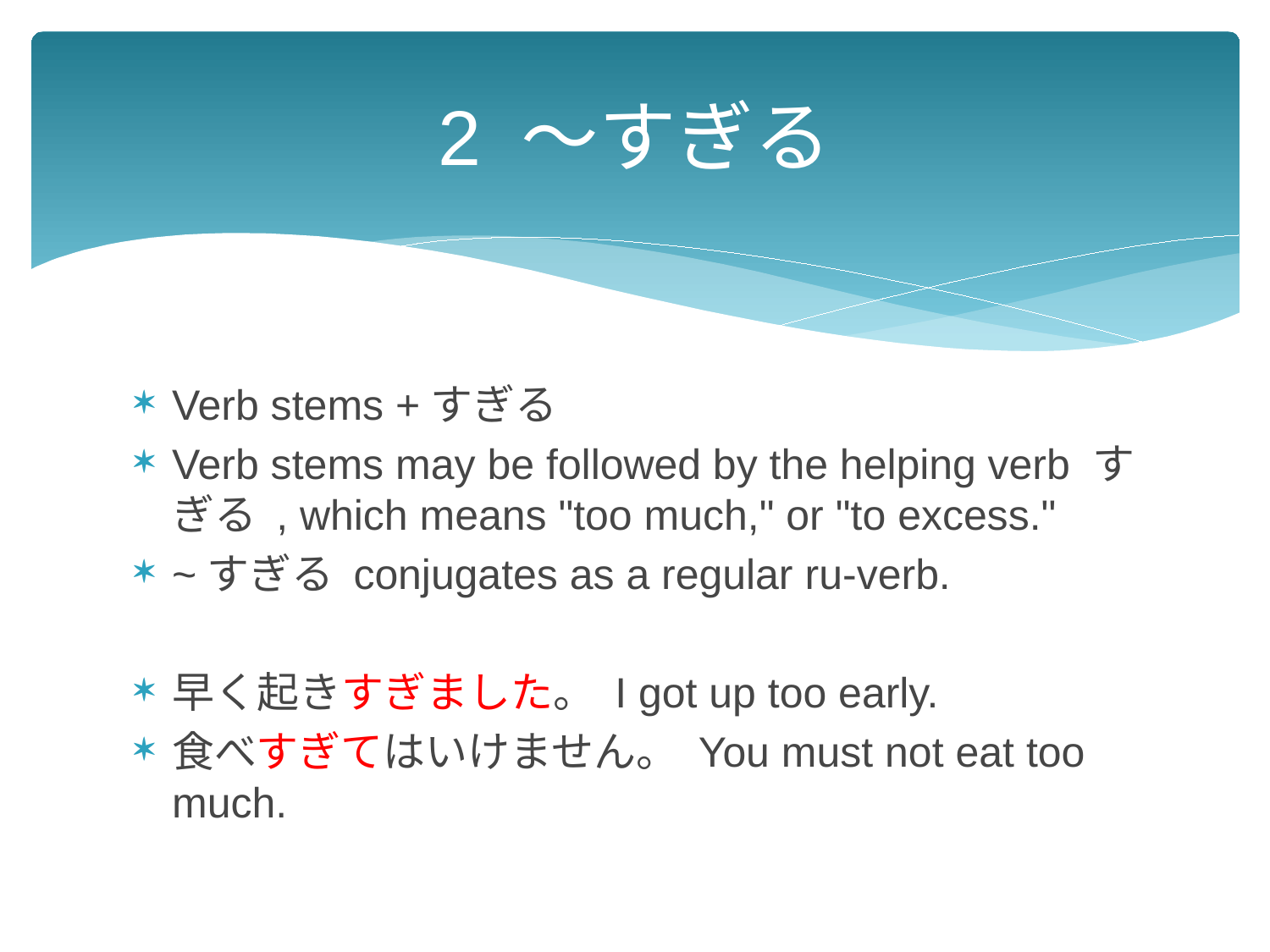

# 2 ～すぎる
Verb stems +すぎる
Verb stems may be followed by the helping verb すぎる , which means "too much," or "to excess."
~すぎる conjugates as a regular ru-verb.

早く起きすぎました。 I got up too early.
食べすぎてはいけません。 You must not eat too much.